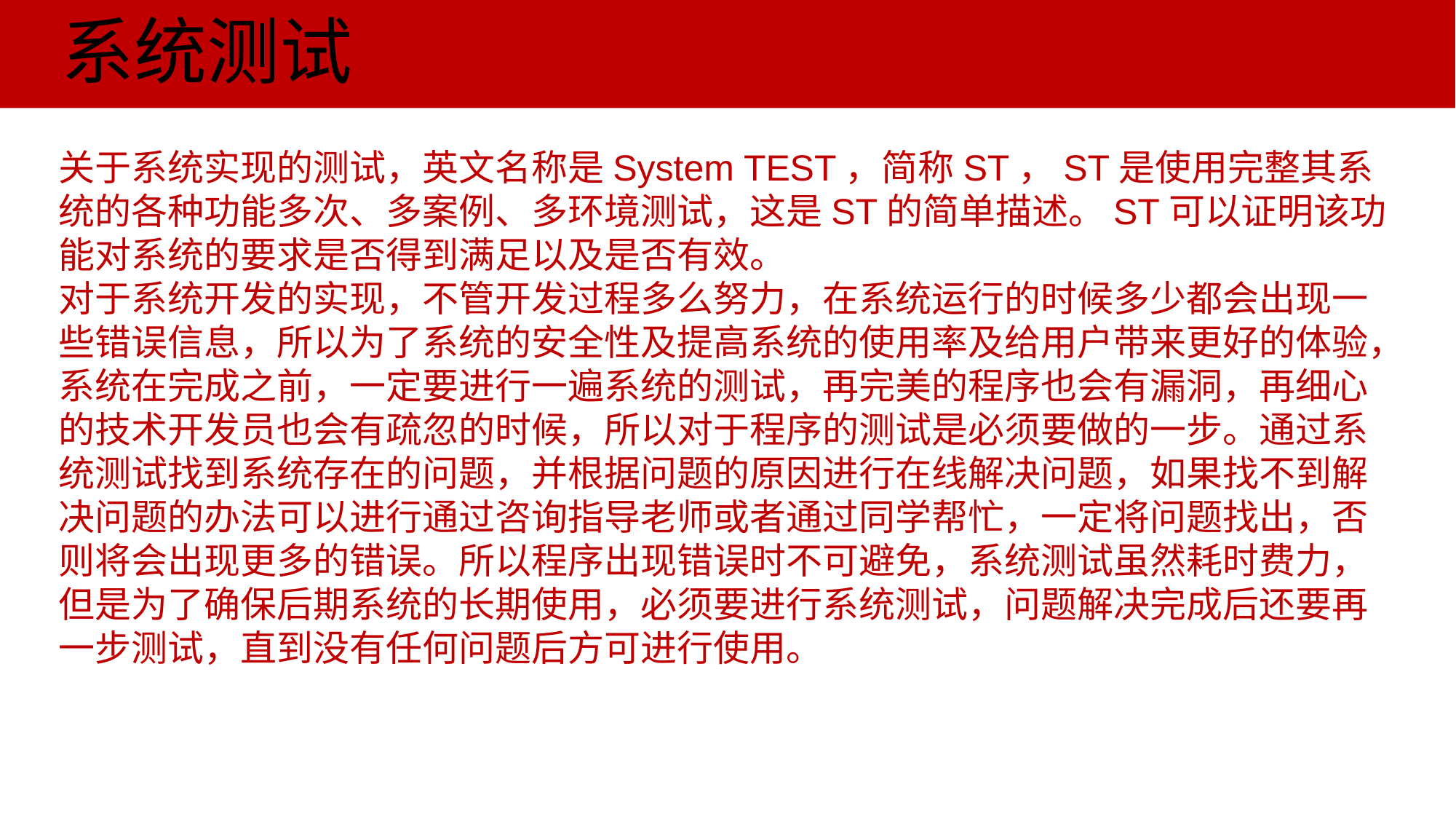

系统测试
关于系统实现的测试，英文名称是System TEST，简称ST，ST是使用完整其系统的各种功能多次、多案例、多环境测试，这是ST的简单描述。ST可以证明该功能对系统的要求是否得到满足以及是否有效。
对于系统开发的实现，不管开发过程多么努力，在系统运行的时候多少都会出现一些错误信息，所以为了系统的安全性及提高系统的使用率及给用户带来更好的体验，系统在完成之前，一定要进行一遍系统的测试，再完美的程序也会有漏洞，再细心的技术开发员也会有疏忽的时候，所以对于程序的测试是必须要做的一步。通过系统测试找到系统存在的问题，并根据问题的原因进行在线解决问题，如果找不到解决问题的办法可以进行通过咨询指导老师或者通过同学帮忙，一定将问题找出，否则将会出现更多的错误。所以程序出现错误时不可避免，系统测试虽然耗时费力，但是为了确保后期系统的长期使用，必须要进行系统测试，问题解决完成后还要再一步测试，直到没有任何问题后方可进行使用。